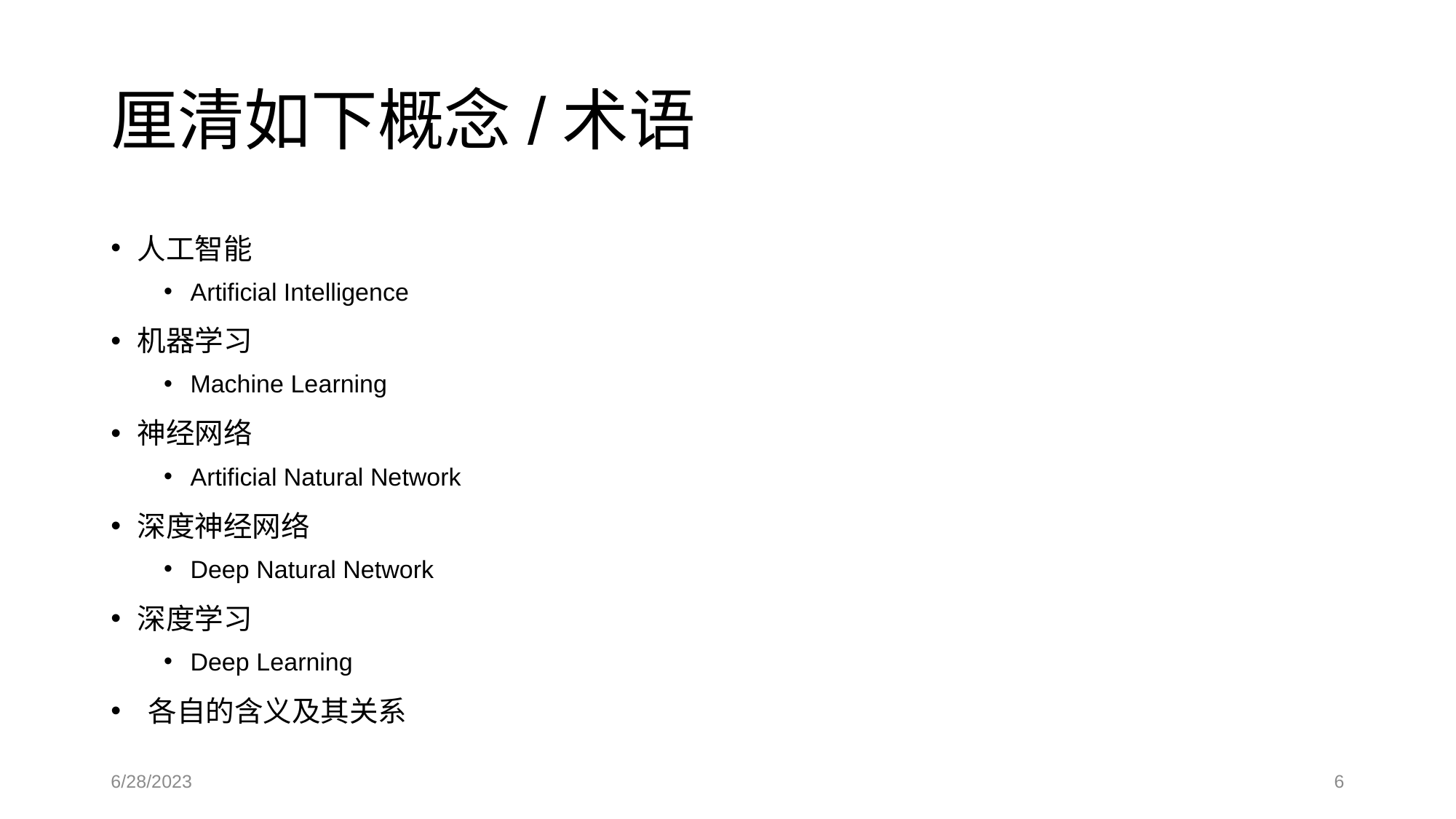

# 厘清如下概念/术语
人工智能
Artificial Intelligence
机器学习
Machine Learning
神经网络
Artificial Natural Network
深度神经网络
Deep Natural Network
深度学习
Deep Learning
 各自的含义及其关系
6/28/2023
6